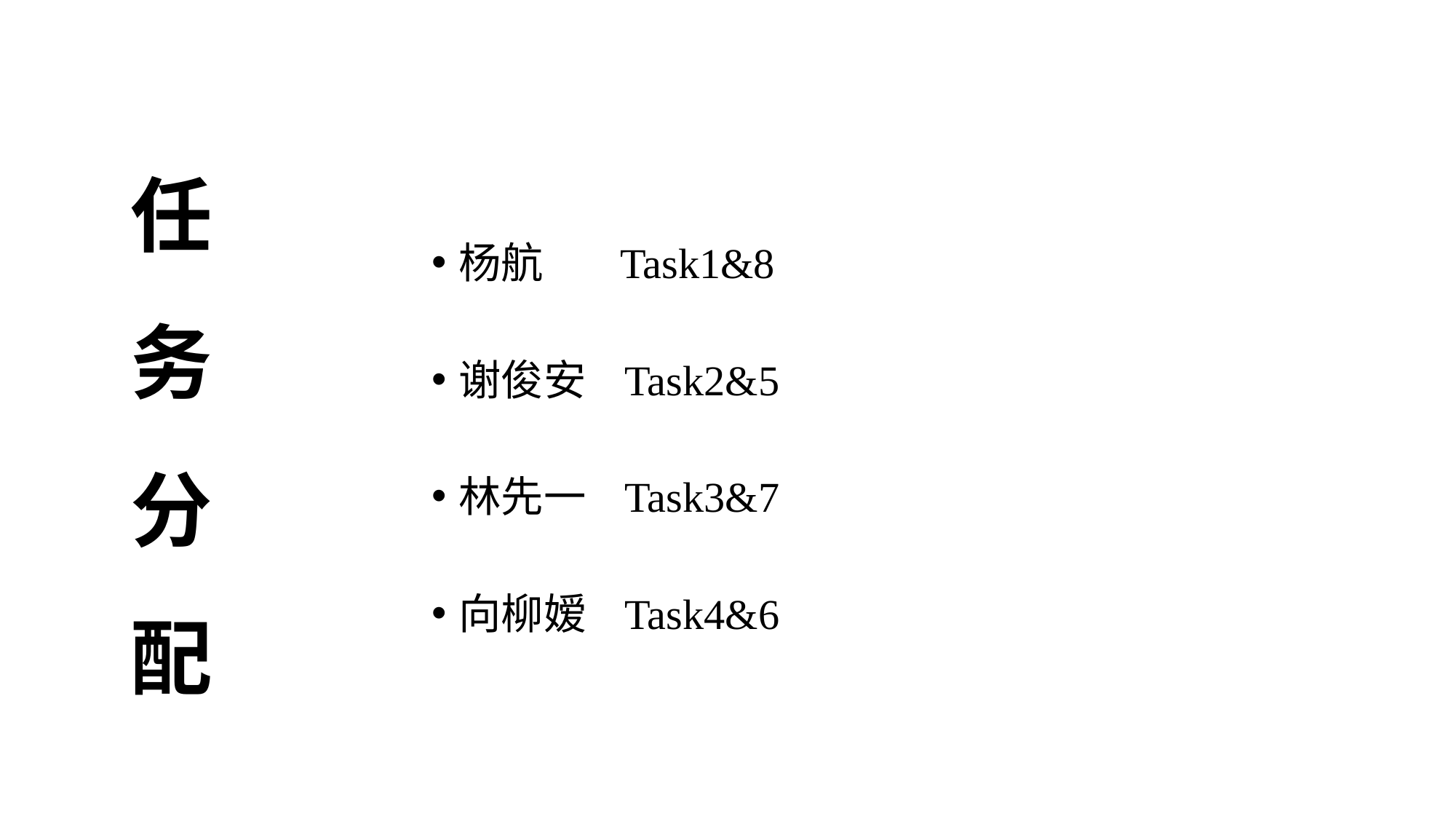

# 任 务 分 配
杨航       Task1&8
谢俊安   Task2&5
林先一   Task3&7
向柳嫒   Task4&6